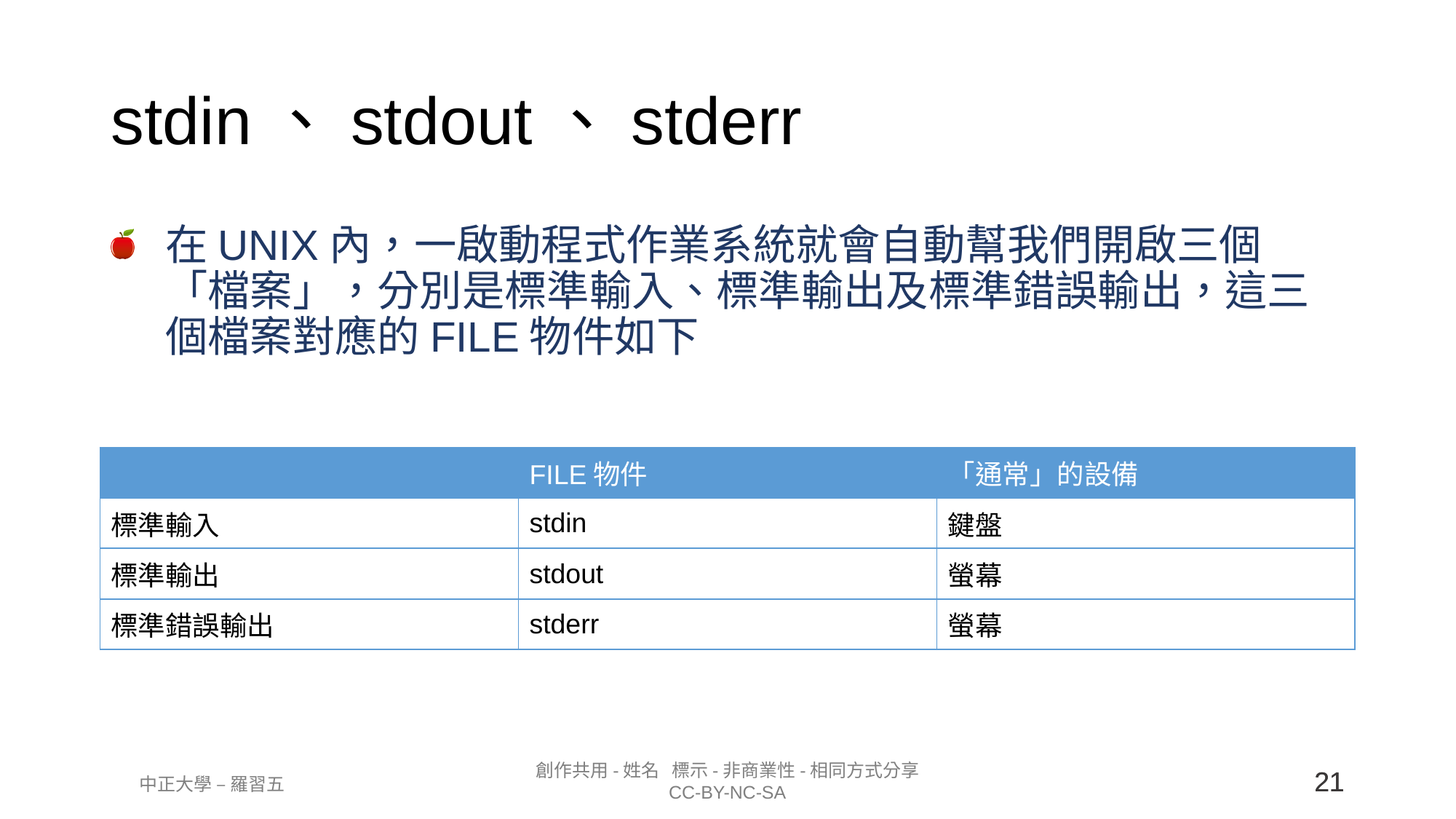

# stdin、stdout、stderr
在UNIX內，一啟動程式作業系統就會自動幫我們開啟三個「檔案」，分別是標準輸入、標準輸出及標準錯誤輸出，這三個檔案對應的FILE物件如下
|  | FILE物件 | 「通常」的設備 |
| --- | --- | --- |
| 標準輸入 | stdin | 鍵盤 |
| 標準輸出 | stdout | 螢幕 |
| 標準錯誤輸出 | stderr | 螢幕 |